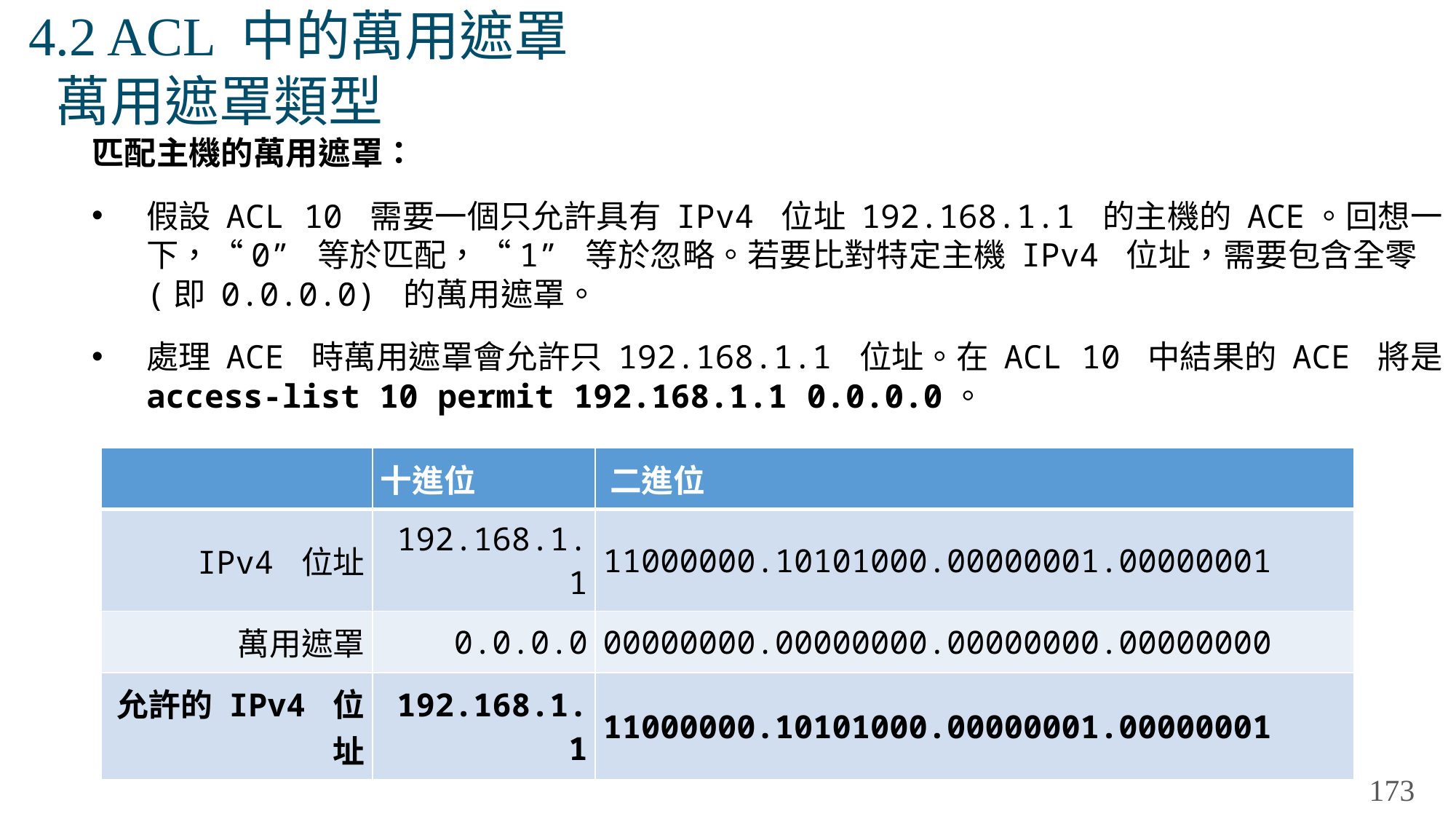

# 4.2 ACL 中的萬用遮罩 萬用遮罩類型
匹配主機的萬用遮罩：
假設 ACL 10 需要一個只允許具有 IPv4 位址 192.168.1.1 的主機的 ACE。回想一下，“0” 等於匹配，“1” 等於忽略。若要比對特定主機 IPv4 位址，需要包含全零 (即 0.0.0.0) 的萬用遮罩。
處理 ACE 時萬用遮罩會允許只 192.168.1.1 位址。在 ACL 10 中結果的 ACE 將是 access-list 10 permit 192.168.1.1 0.0.0.0。
|  | 十進位 | 二進位 |
| --- | --- | --- |
| IPv4 位址 | 192.168.1.1 | 11000000.10101000.00000001.00000001 |
| 萬用遮罩 | 0.0.0.0 | 00000000.00000000.00000000.00000000 |
| 允許的 IPv4 位址 | 192.168.1.1 | 11000000.10101000.00000001.00000001 |
173